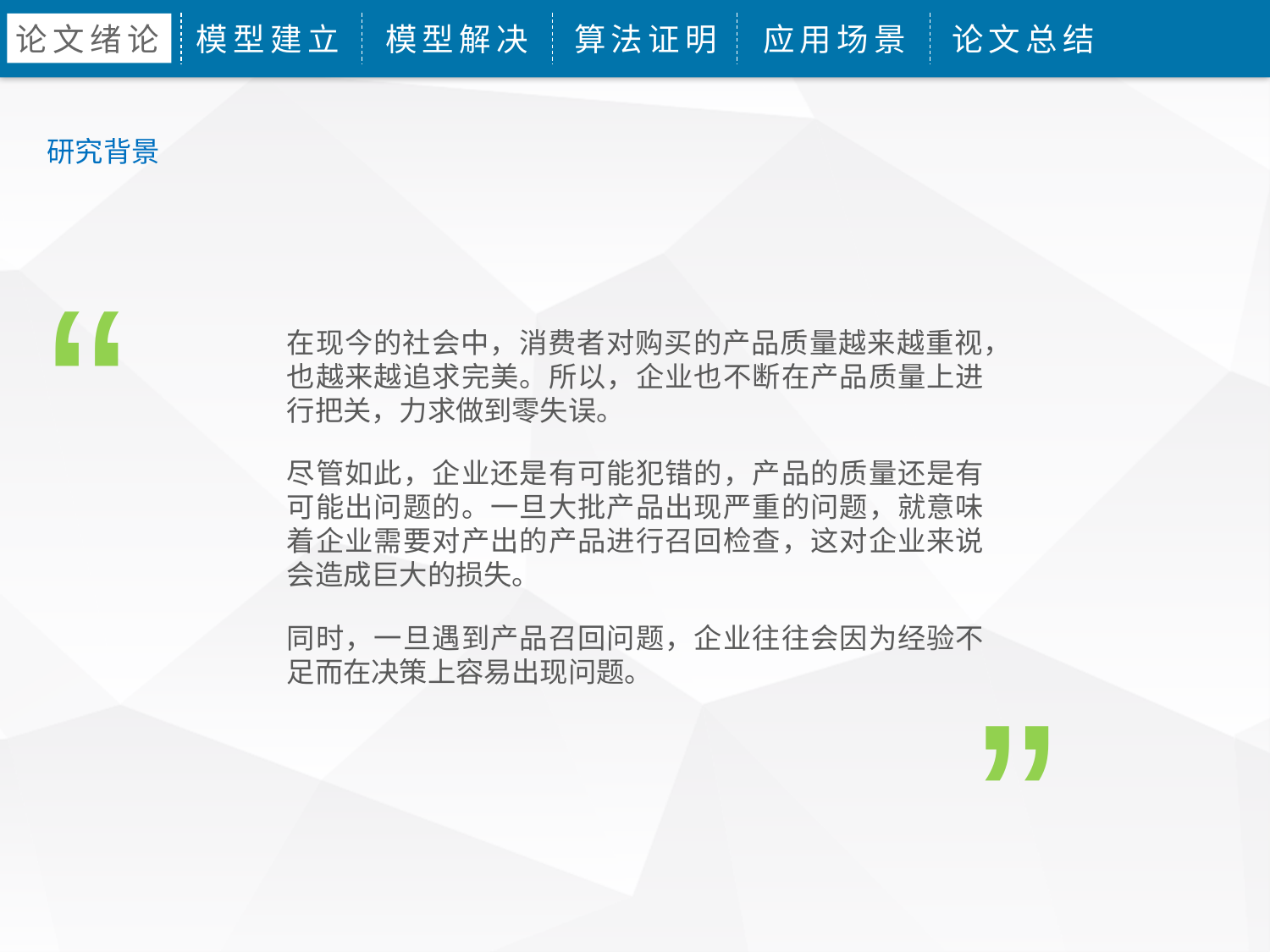

论文绪论
模型建立
模型解决
算法证明
应用场景
论文总结

研究背景
“
在现今的社会中，消费者对购买的产品质量越来越重视，也越来越追求完美。所以，企业也不断在产品质量上进行把关，力求做到零失误。
尽管如此，企业还是有可能犯错的，产品的质量还是有可能出问题的。一旦大批产品出现严重的问题，就意味着企业需要对产出的产品进行召回检查，这对企业来说会造成巨大的损失。
同时，一旦遇到产品召回问题，企业往往会因为经验不足而在决策上容易出现问题。
”